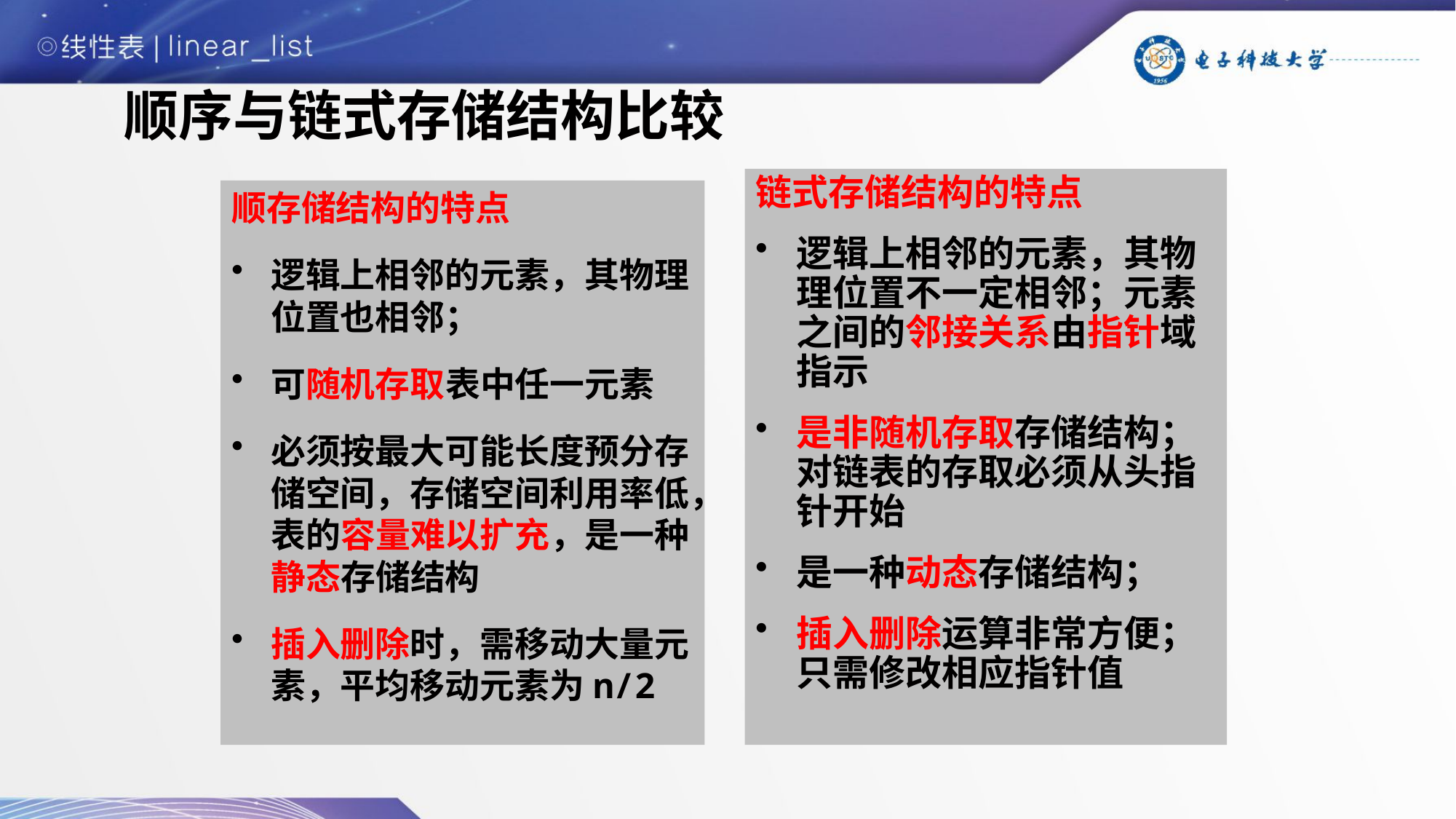

顺序与链式存储结构比较
链式存储结构的特点
逻辑上相邻的元素，其物理位置不一定相邻；元素之间的邻接关系由指针域指示
是非随机存取存储结构；对链表的存取必须从头指针开始
是一种动态存储结构；
插入删除运算非常方便；只需修改相应指针值
顺存储结构的特点
逻辑上相邻的元素，其物理位置也相邻；
可随机存取表中任一元素
必须按最大可能长度预分存储空间，存储空间利用率低，表的容量难以扩充，是一种静态存储结构
插入删除时，需移动大量元素，平均移动元素为n/2